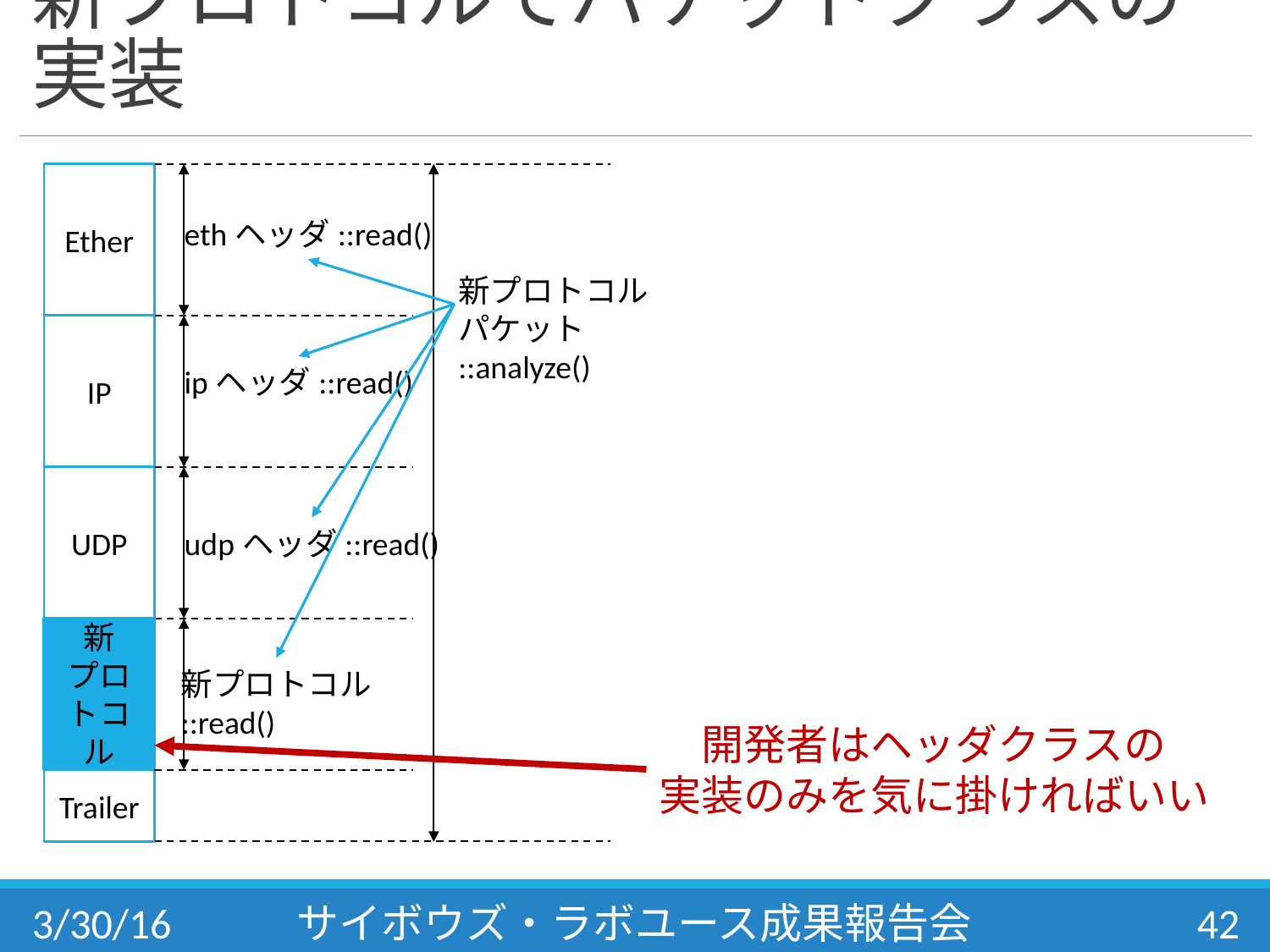

# 新プロトコルでパケットクラスの実装
Ether
ethヘッダ::read()
新プロトコル
パケット
::analyze()
IP
ipヘッダ::read()
UDP
udpヘッダ::read()
新
プロトコル
新プロトコル
::read()
開発者はヘッダクラスの
実装のみを気に掛ければいい
Trailer
3/30/16
サイボウズ・ラボユース成果報告会
42